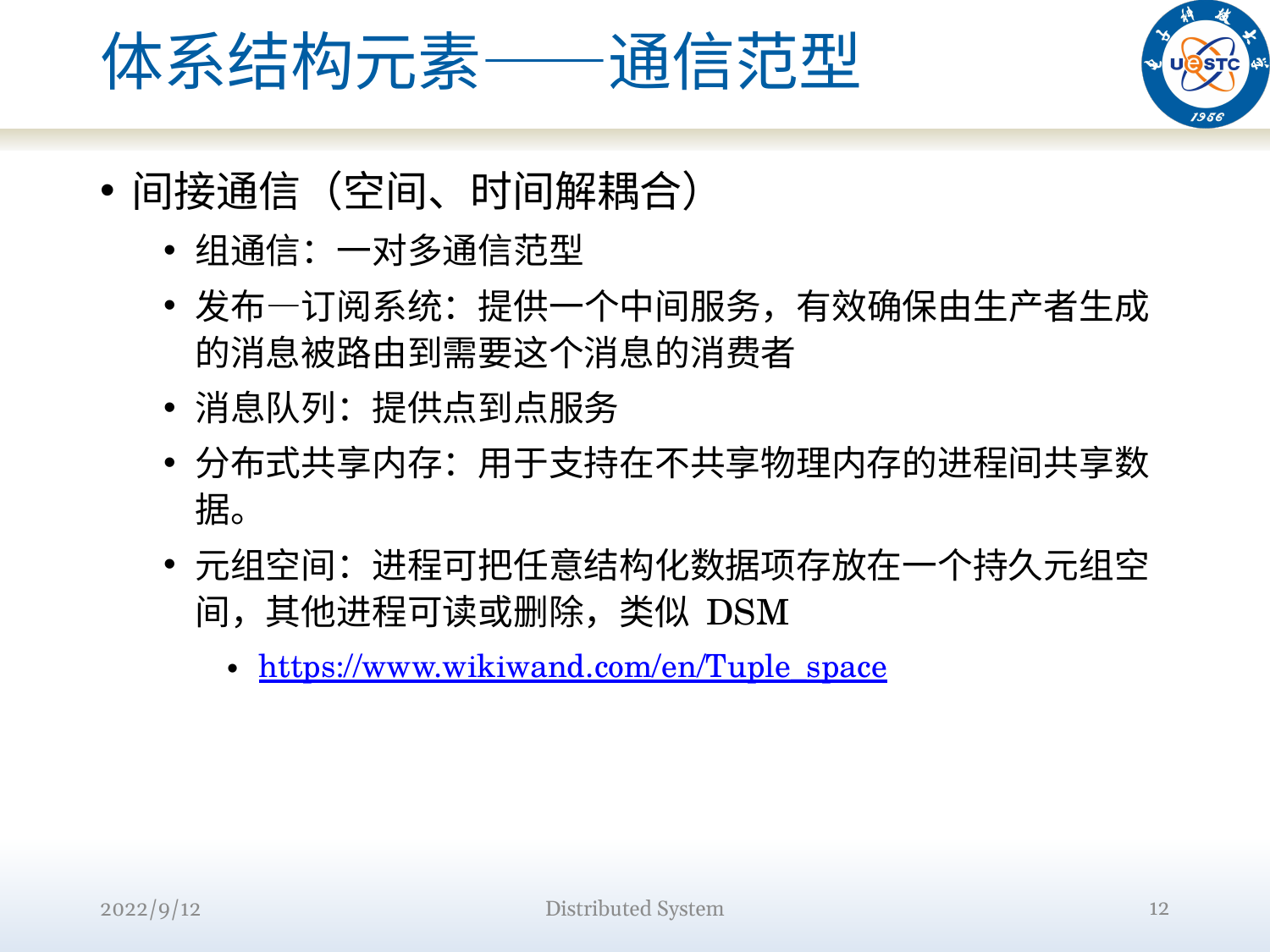

# 体系结构元素——通信范型
间接通信（空间、时间解耦合）
组通信：一对多通信范型
发布—订阅系统：提供一个中间服务，有效确保由生产者生成的消息被路由到需要这个消息的消费者
消息队列：提供点到点服务
分布式共享内存：用于支持在不共享物理内存的进程间共享数据。
元组空间：进程可把任意结构化数据项存放在一个持久元组空间，其他进程可读或删除，类似 DSM
https://www.wikiwand.com/en/Tuple_space

2022/9/12
Distributed System
12